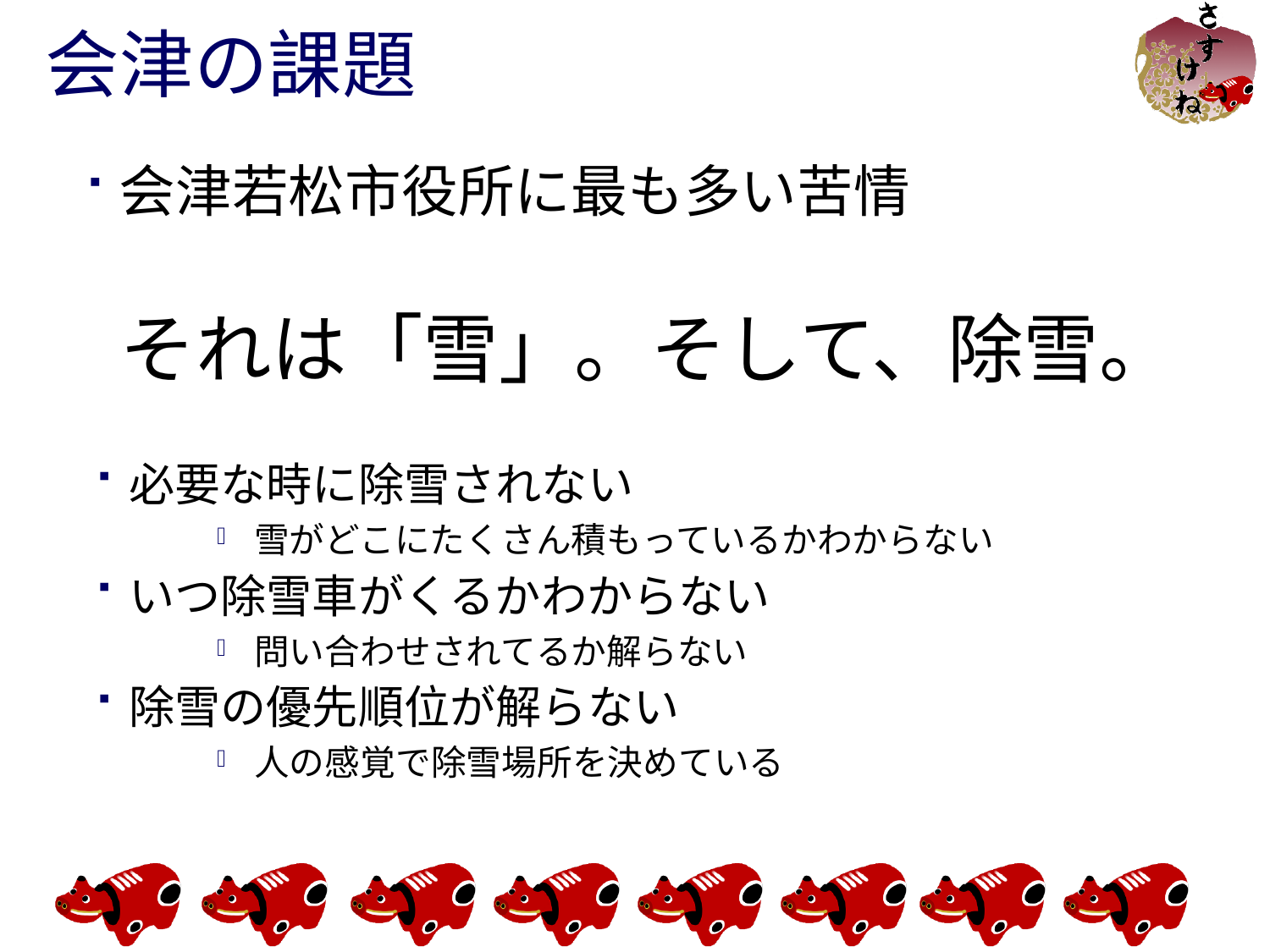

# 会津の課題
会津若松市役所に最も多い苦情
それは「雪」。そして、除雪。

必要な時に除雪されない
雪がどこにたくさん積もっているかわからない
いつ除雪車がくるかわからない
問い合わせされてるか解らない
除雪の優先順位が解らない
人の感覚で除雪場所を決めている
2